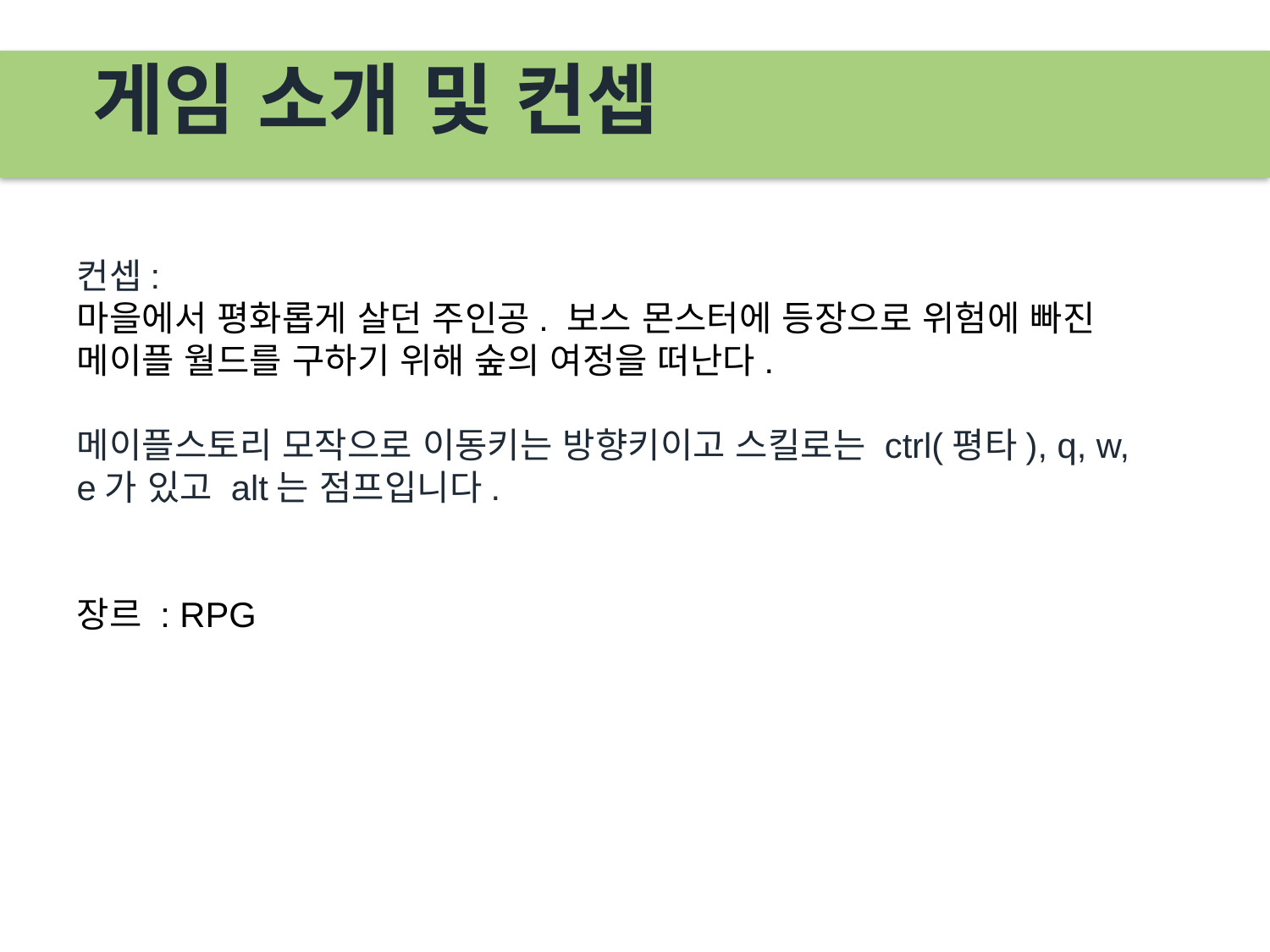

게임 소개 및 컨셉

컨셉:
마을에서 평화롭게 살던 주인공. 보스 몬스터에 등장으로 위험에 빠진 메이플 월드를 구하기 위해 숲의 여정을 떠난다.

메이플스토리 모작으로 이동키는 방향키이고 스킬로는 ctrl(평타), q, w, e가 있고 alt는 점프입니다.

장르 : RPG